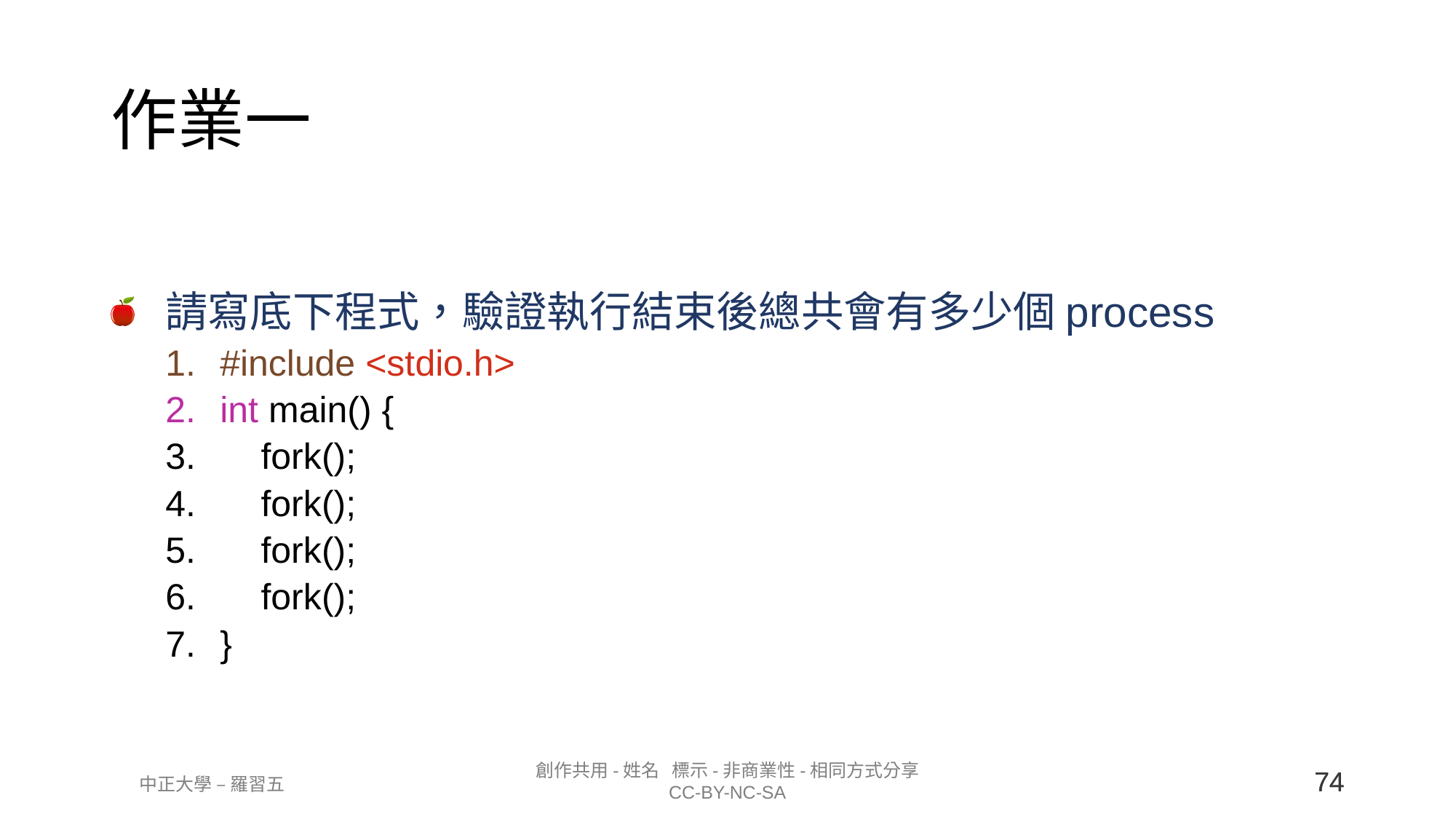

# 作業一
請寫底下程式，驗證執行結束後總共會有多少個process
#include <stdio.h>
int main() {
    fork();
    fork();
    fork();
    fork();
}